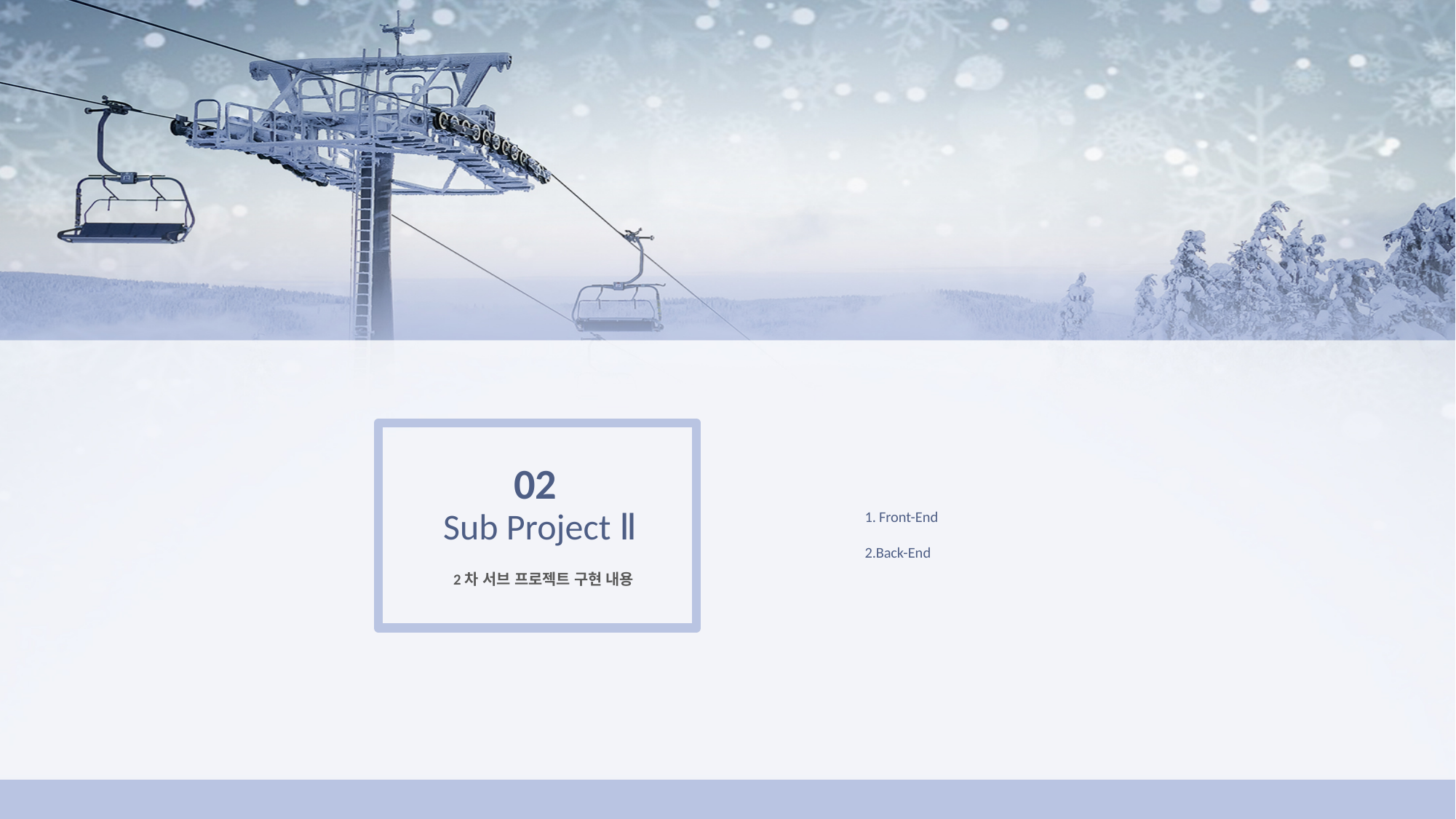

02
 Sub Project Ⅱ
2차 서브 프로젝트 구현 내용
 Front-End
Back-End